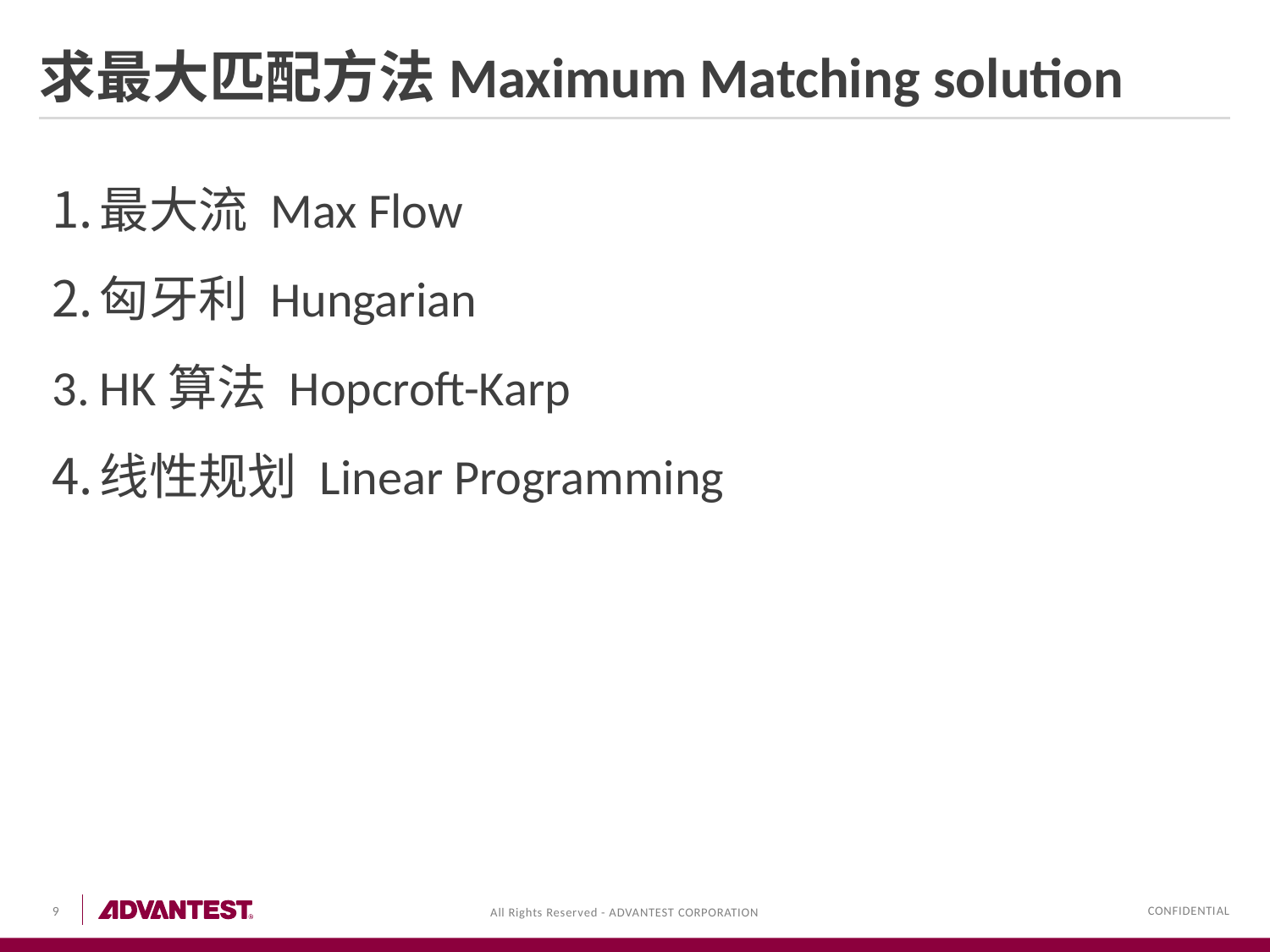

# 求最大匹配方法Maximum Matching solution
最大流 Max Flow
匈牙利 Hungarian
HK算法 Hopcroft-Karp
线性规划 Linear Programming